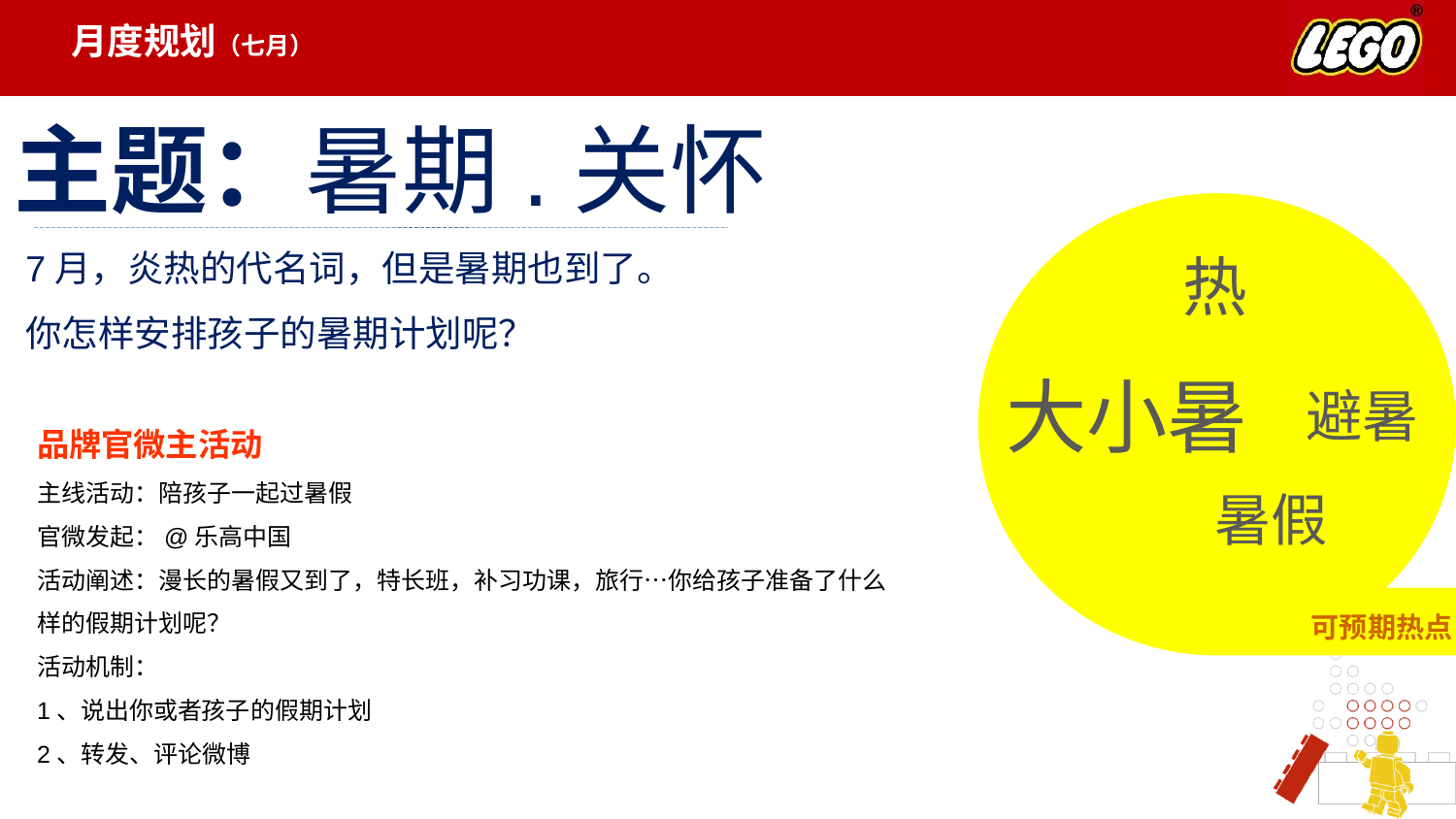

月度规划（七月）
主题：暑期.关怀

7月，炎热的代名词，但是暑期也到了。
你怎样安排孩子的暑期计划呢？
热
大小暑
避暑
品牌官微主活动
主线活动：陪孩子一起过暑假
官微发起：@乐高中国
活动阐述：漫长的暑假又到了，特长班，补习功课，旅行…你给孩子准备了什么样的假期计划呢？
活动机制：
1、说出你或者孩子的假期计划
2、转发、评论微博
暑假
可预期热点